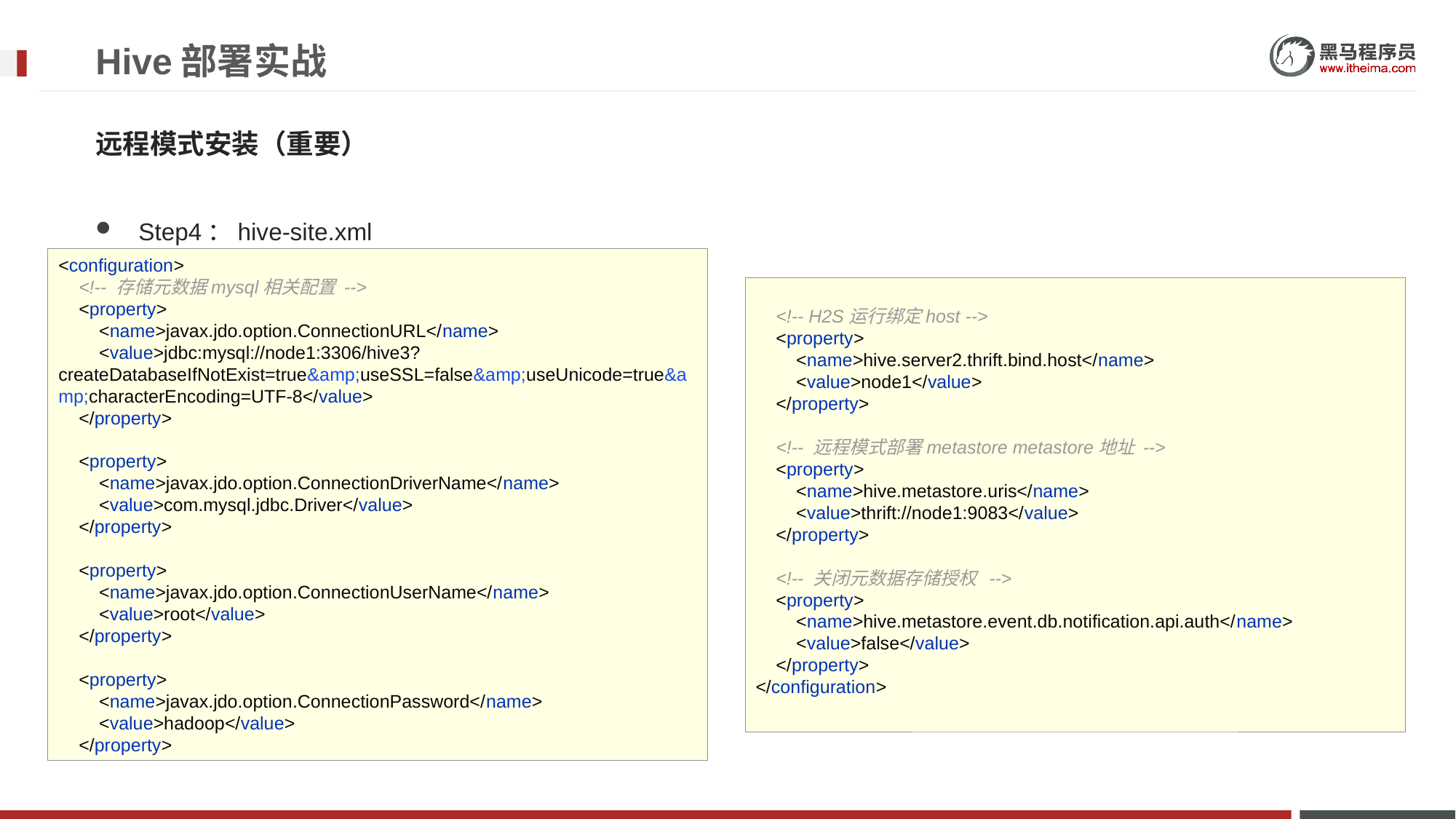

# Hive部署实战
远程模式安装（重要）
Step4：hive-site.xml
<configuration>
    <!-- 存储元数据mysql相关配置 -->
    <property>
        <name>javax.jdo.option.ConnectionURL</name>
        <value>jdbc:mysql://node1:3306/hive3?createDatabaseIfNotExist=true&amp;useSSL=false&amp;useUnicode=true&amp;characterEncoding=UTF-8</value>
    </property>
    <property>
        <name>javax.jdo.option.ConnectionDriverName</name>
        <value>com.mysql.jdbc.Driver</value>
    </property>
    <property>
        <name>javax.jdo.option.ConnectionUserName</name>
        <value>root</value>
    </property>
    <property>
        <name>javax.jdo.option.ConnectionPassword</name>
        <value>hadoop</value>
    </property>
    <!-- H2S运行绑定host -->
    <property>
        <name>hive.server2.thrift.bind.host</name>
        <value>node1</value>
    </property>
    <!-- 远程模式部署metastore metastore地址 -->
    <property>
        <name>hive.metastore.uris</name>
        <value>thrift://node1:9083</value>
    </property>
    <!-- 关闭元数据存储授权  -->
    <property>
        <name>hive.metastore.event.db.notification.api.auth</name>
        <value>false</value>
    </property>
</configuration>